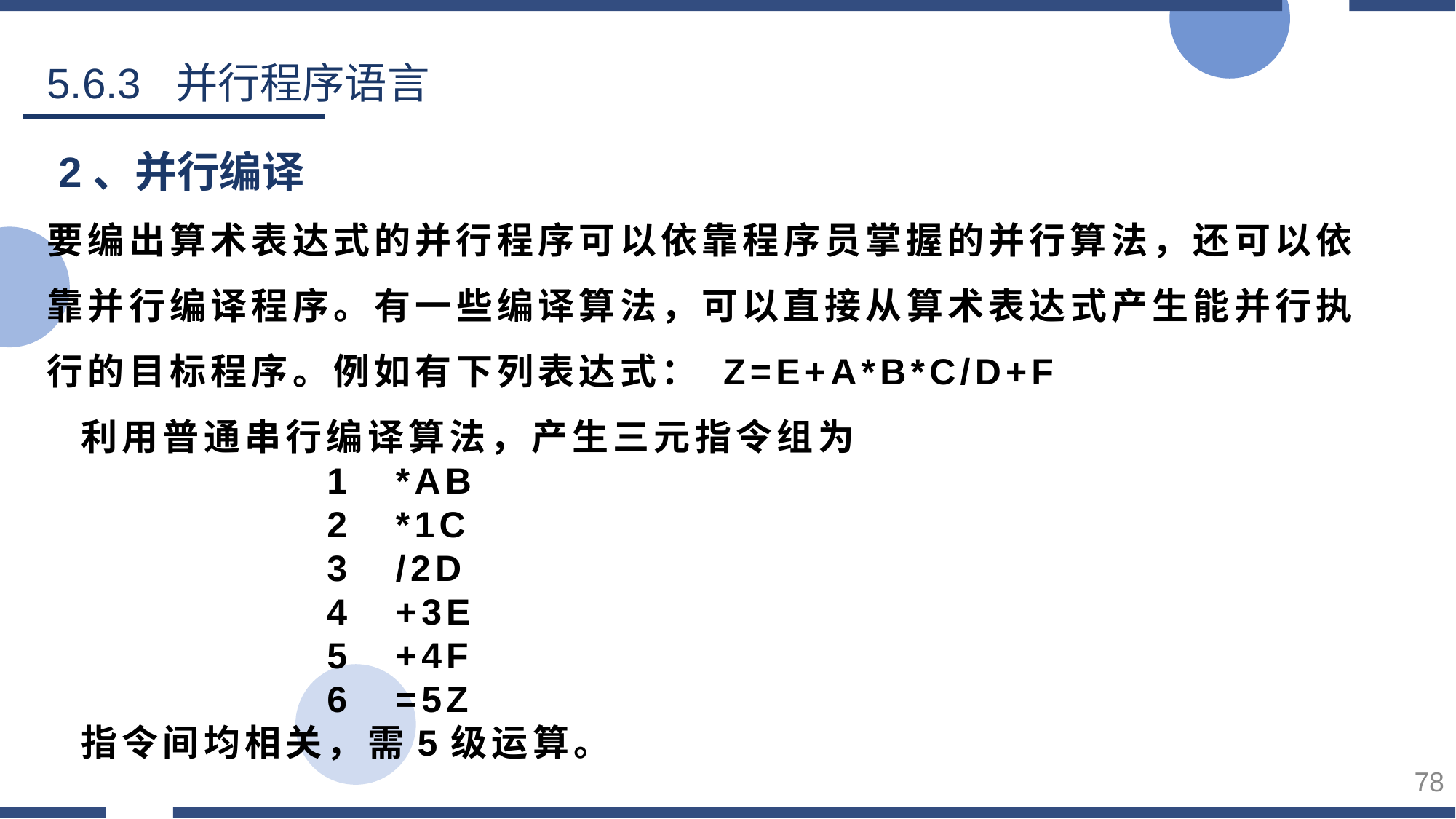

5.6.3  并行程序语言
 2、并行编译
要编出算术表达式的并行程序可以依靠程序员掌握的并行算法，还可以依靠并行编译程序。有一些编译算法，可以直接从算术表达式产生能并行执行的目标程序。例如有下列表达式： Z=E+A*B*C/D+F
  利用普通串行编译算法，产生三元指令组为
                   1   *AB
                   2   *1C
                   3   /2D
                   4   +3E
                   5   +4F
                   6   =5Z
  指令间均相关，需5级运算。

78